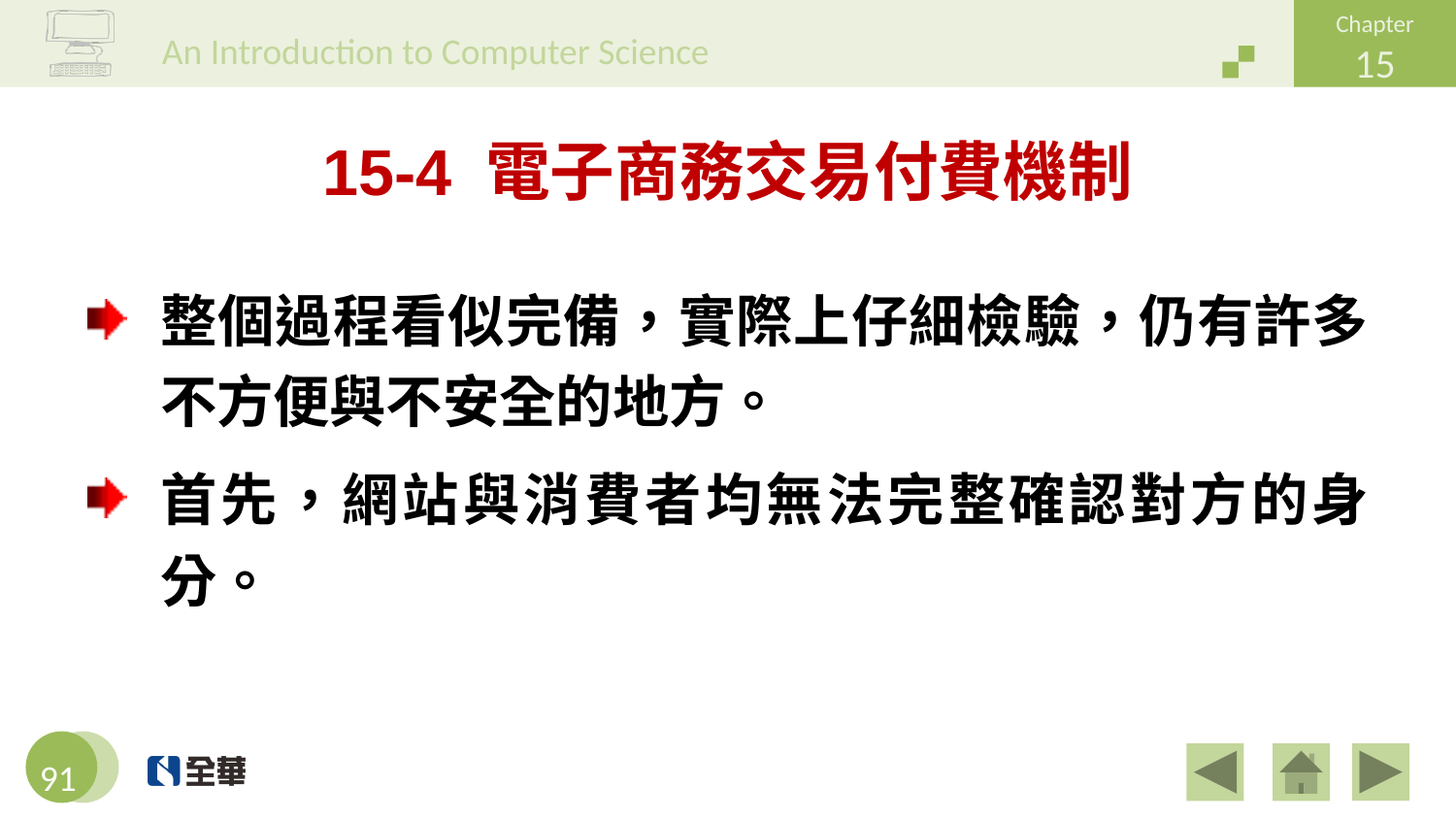

# 15-4 電子商務交易付費機制
整個過程看似完備，實際上仔細檢驗，仍有許多不方便與不安全的地方。
首先，網站與消費者均無法完整確認對方的身分。